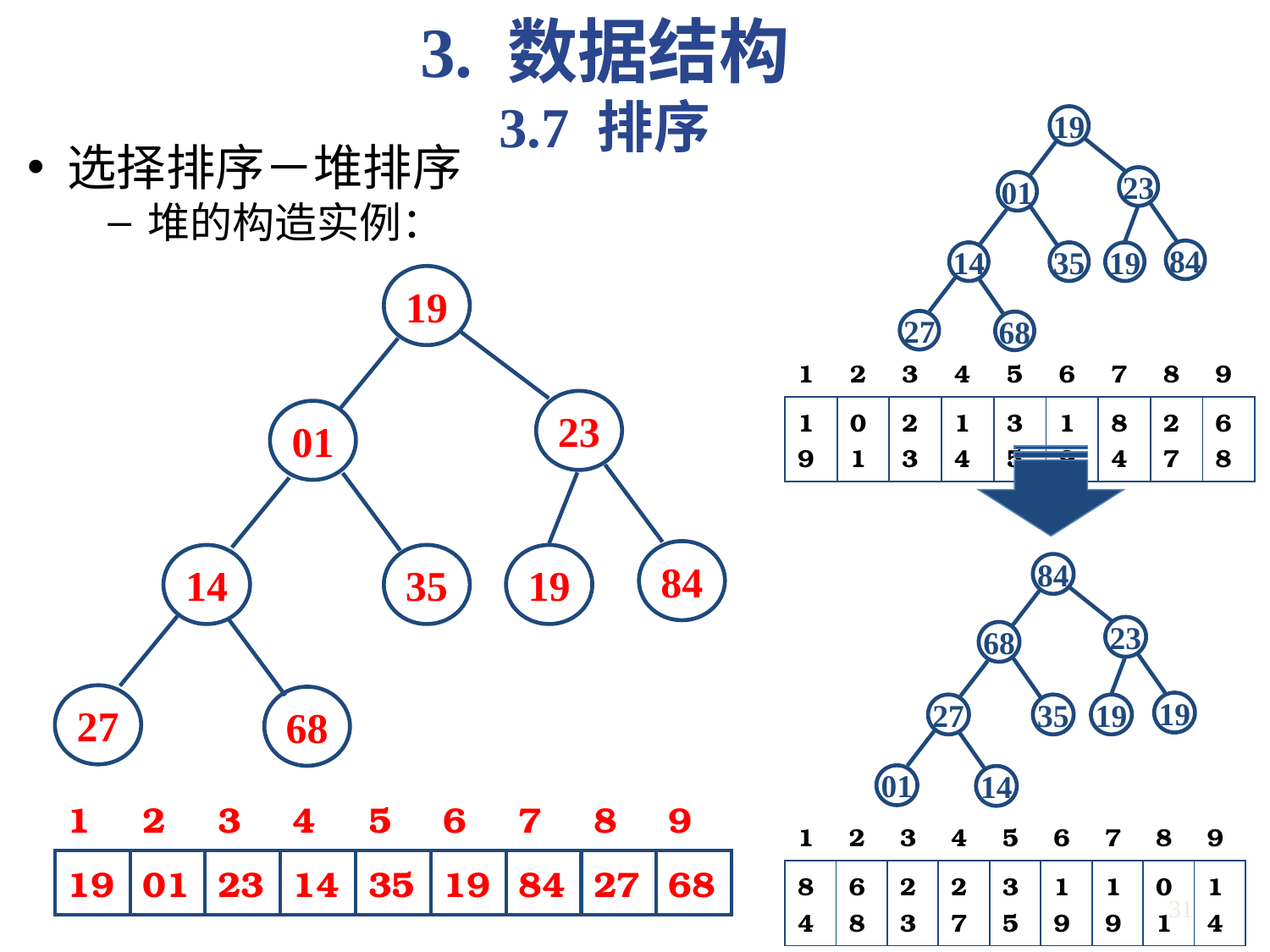

3. 数据结构
3.7 排序
19

23
01

84
14
35
19

27
68
选择排序－堆排序
堆的构造实例：
19

23
01

84
14
35
19

27
68
| 1 | 2 | 3 | 4 | 5 | 6 | 7 | 8 | 9 |
| --- | --- | --- | --- | --- | --- | --- | --- | --- |
| 19 | 01 | 23 | 14 | 35 | 19 | 84 | 27 | 68 |

84

23
68

19
27
35
19

01
14
| 1 | 2 | 3 | 4 | 5 | 6 | 7 | 8 | 9 |
| --- | --- | --- | --- | --- | --- | --- | --- | --- |
| 19 | 01 | 23 | 14 | 35 | 19 | 84 | 27 | 68 |
| 1 | 2 | 3 | 4 | 5 | 6 | 7 | 8 | 9 |
| --- | --- | --- | --- | --- | --- | --- | --- | --- |
| 84 | 68 | 23 | 27 | 35 | 19 | 19 | 01 | 14 |
31